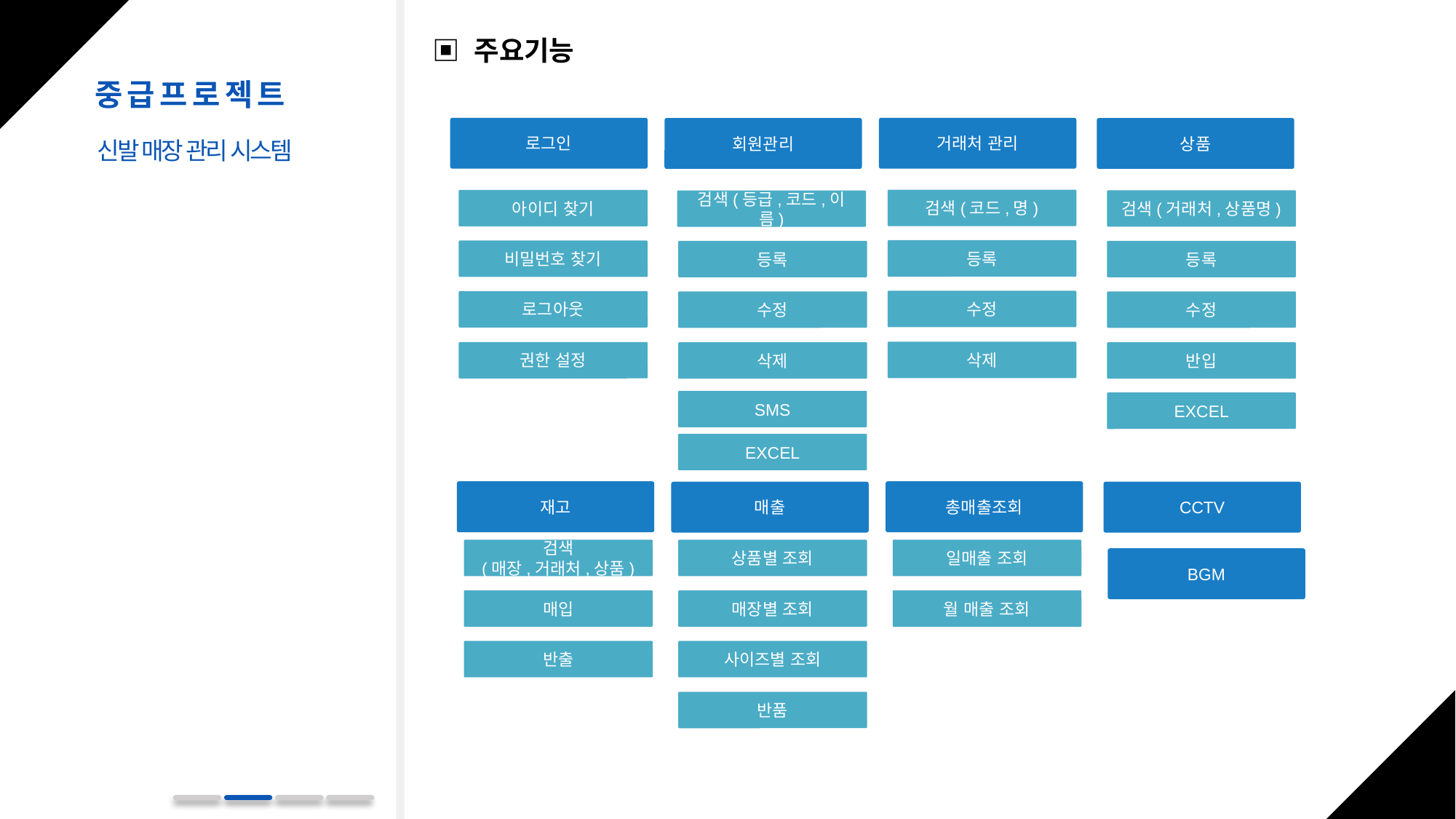

▣ 주요기능

중급프로젝트

로그인
거래처 관리
회원관리
상품
검색(코드,명)
아이디 찾기
검색(거래처,상품명)
등록
비밀번호 찾기
등록
등록
수정
로그아웃
수정
수정
삭제
권한 설정
삭제
반입
SMS
EXCEL
EXCEL
재고
총매출조회
매출
CCTV
검색
(매장,거래처,상품)
상품별 조회
일매출 조회
BGM
매입
매장별 조회
월 매출 조회
반출
사이즈별 조회
반품
검색(등급,코드,이름)
신발 매장 관리 시스템